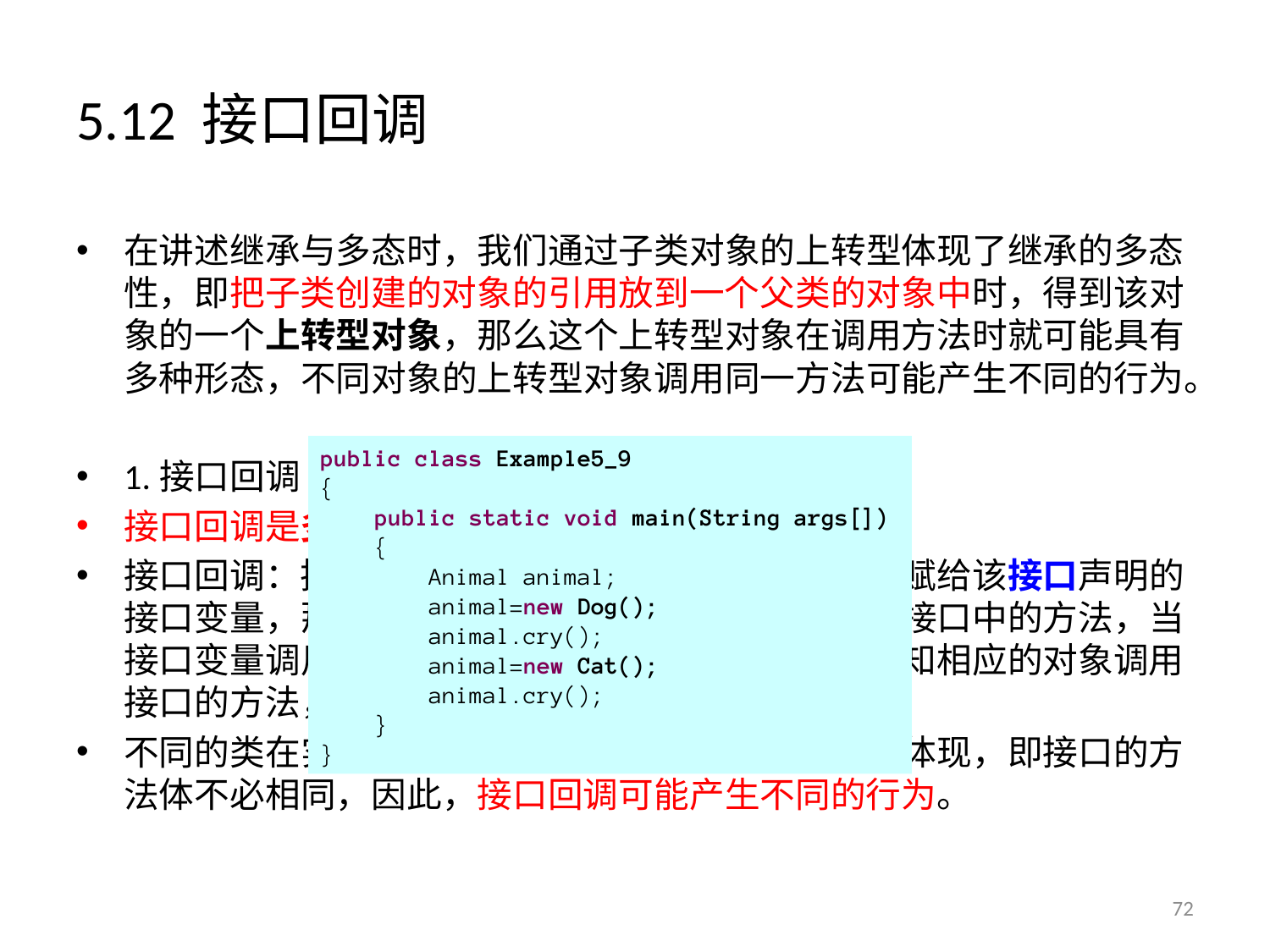

# 5.12 接口回调
在讲述继承与多态时，我们通过子类对象的上转型体现了继承的多态性，即把子类创建的对象的引用放到一个父类的对象中时，得到该对象的一个上转型对象，那么这个上转型对象在调用方法时就可能具有多种形态，不同对象的上转型对象调用同一方法可能产生不同的行为。

1.接口回调
接口回调是多态的另一种体现。
接口回调：把实现某一接口的类创建的对象的引用赋给该接口声明的接口变量，那么该接口变量就可以调用被类实现的接口中的方法，当接口变量调用被类实现的接口中的方法时，就是通知相应的对象调用接口的方法，这一过程称作对象的接口回调。
不同的类在实现同一接口时，可能具有不同的功能体现，即接口的方法体不必相同，因此，接口回调可能产生不同的行为。
public class Example5_9
{
    public static void main(String args[])
    {
        Animal animal;
        animal=new Dog();
        animal.cry();
        animal=new Cat();
        animal.cry();
    }
}
72